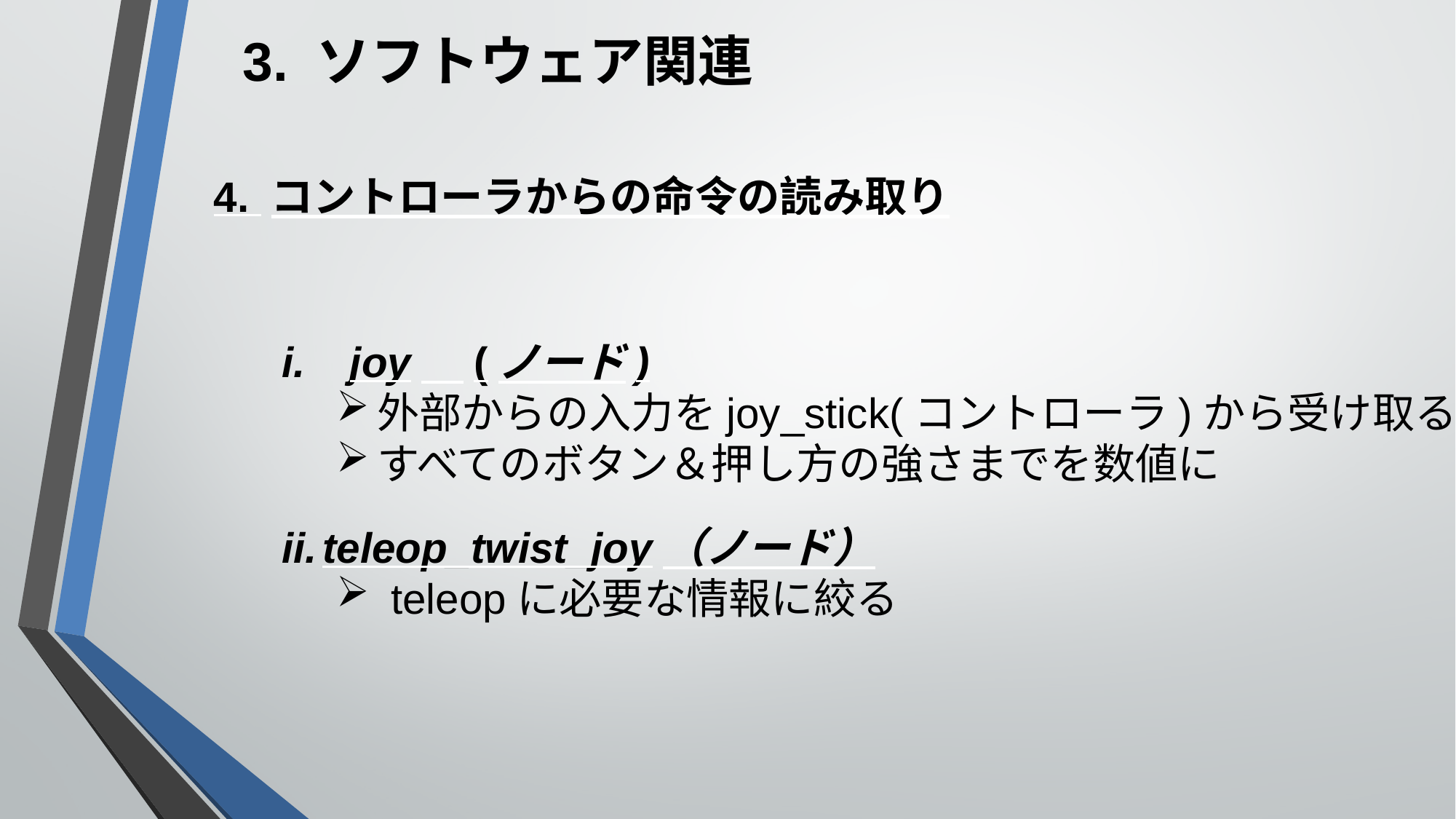

3. ソフトウェア関連
4. コントローラからの命令の読み取り
joy　(ノード)
外部からの入力をjoy_stick(コントローラ)から受け取る
すべてのボタン＆押し方の強さまでを数値に

teleop_twist_joy（ノード）
teleopに必要な情報に絞る